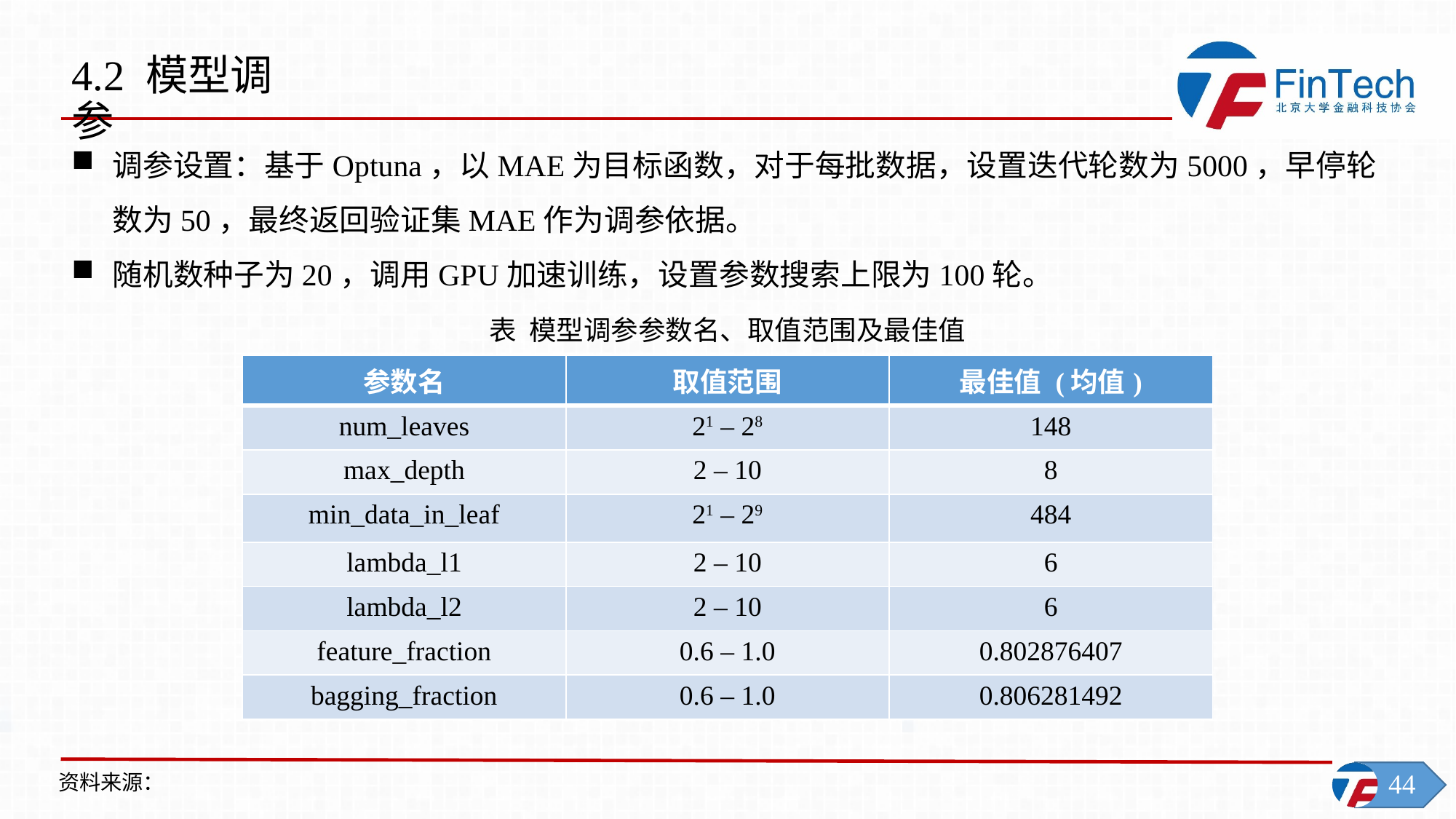

4.2 模型调参
调参设置：基于Optuna，以MAE为目标函数，对于每批数据，设置迭代轮数为5000，早停轮数为50，最终返回验证集MAE作为调参依据。
随机数种子为20，调用GPU加速训练，设置参数搜索上限为100轮。
表  模型调参参数名、取值范围及最佳值
| 参数名 | 取值范围 | 最佳值 (均值) |
| --- | --- | --- |
| num\_leaves | 21 – 28 | 148 |
| max\_depth | 2 – 10 | 8 |
| min\_data\_in\_leaf | 21 – 29 | 484 |
| lambda\_l1 | 2 – 10 | 6 |
| lambda\_l2 | 2 – 10 | 6 |
| feature\_fraction | 0.6 – 1.0 | 0.802876407 |
| bagging\_fraction | 0.6 – 1.0 | 0.806281492 |

资料来源：